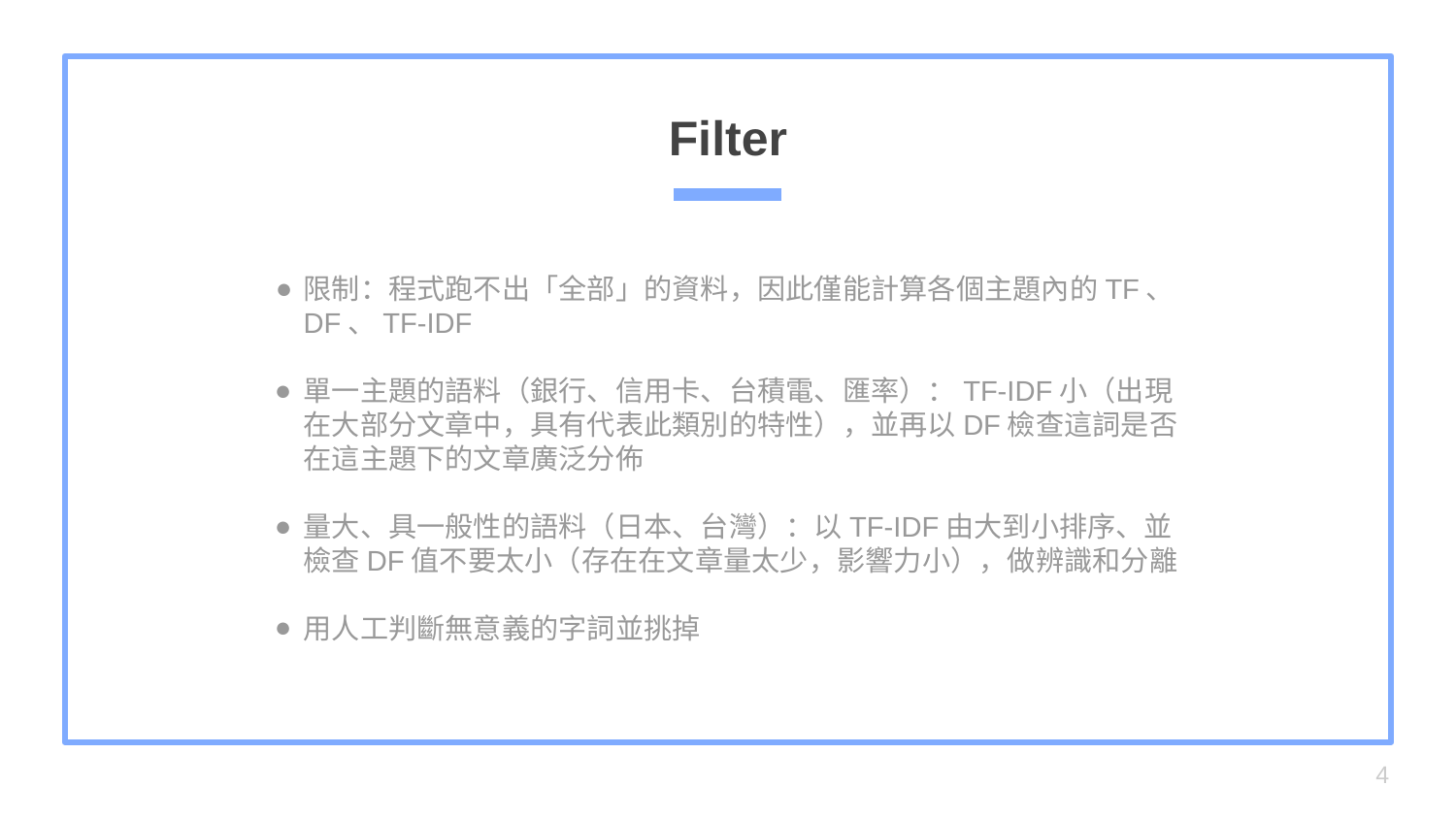

# Filter
限制：程式跑不出「全部」的資料，因此僅能計算各個主題內的TF、DF、TF-IDF

單一主題的語料（銀行、信用卡、台積電、匯率）：TF-IDF小（出現在大部分文章中，具有代表此類別的特性），並再以DF檢查這詞是否在這主題下的文章廣泛分佈

量大、具一般性的語料（日本、台灣）：以TF-IDF由大到小排序、並檢查DF值不要太小（存在在文章量太少，影響力小），做辨識和分離

用人工判斷無意義的字詞並挑掉
4